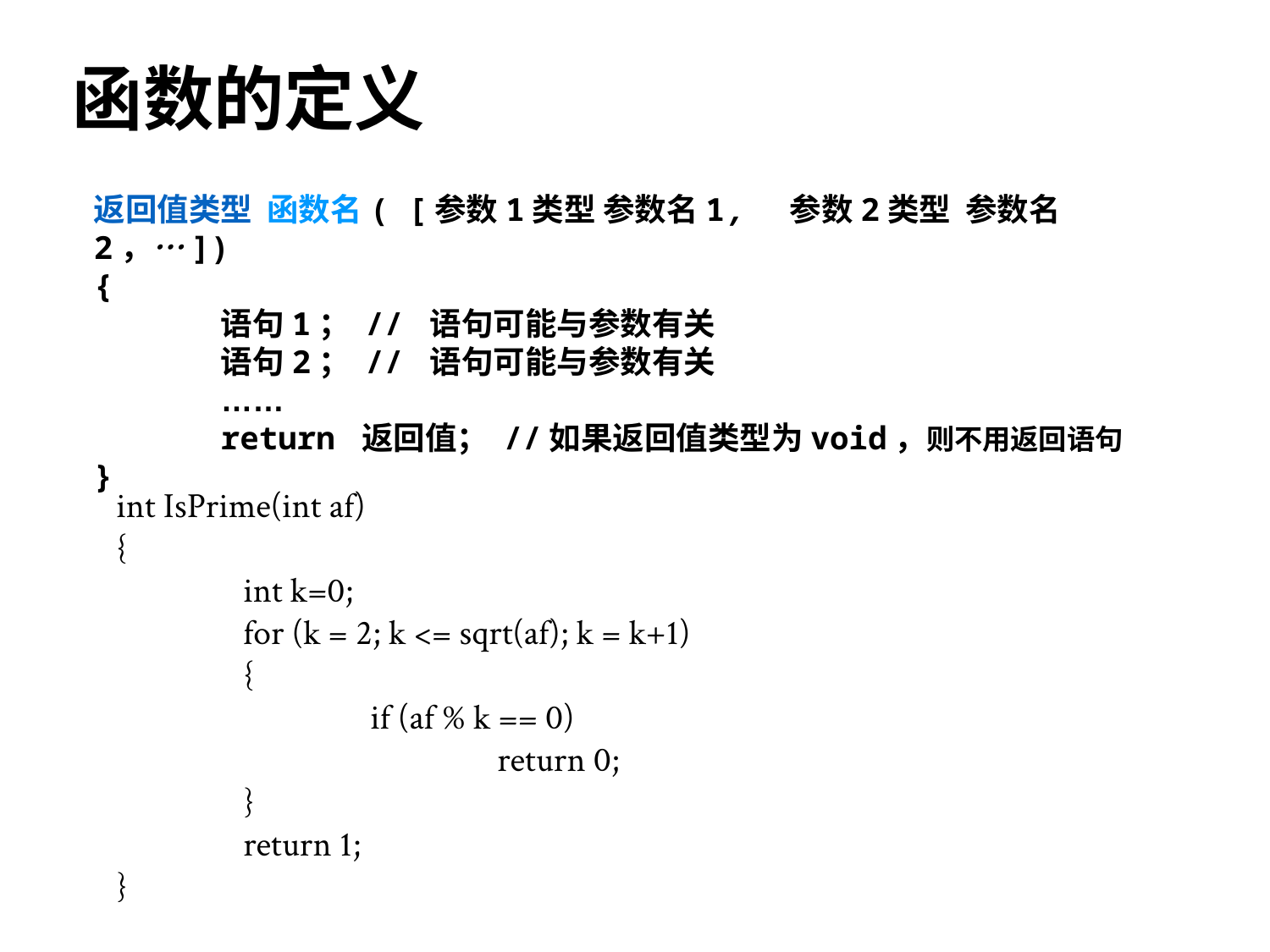

# 函数的定义
返回值类型  函数名( [参数1类型 参数名1,  参数2类型  参数名2，…])
{
	语句1； // 语句可能与参数有关
	语句2； // 语句可能与参数有关
	……
	return 返回值； //如果返回值类型为void，则不用返回语句
}
int IsPrime(int af)
{
	int k=0;
	for (k = 2; k <= sqrt(af); k = k+1)
	{
		if (af % k == 0)
			return 0;
	}
	return 1;
}